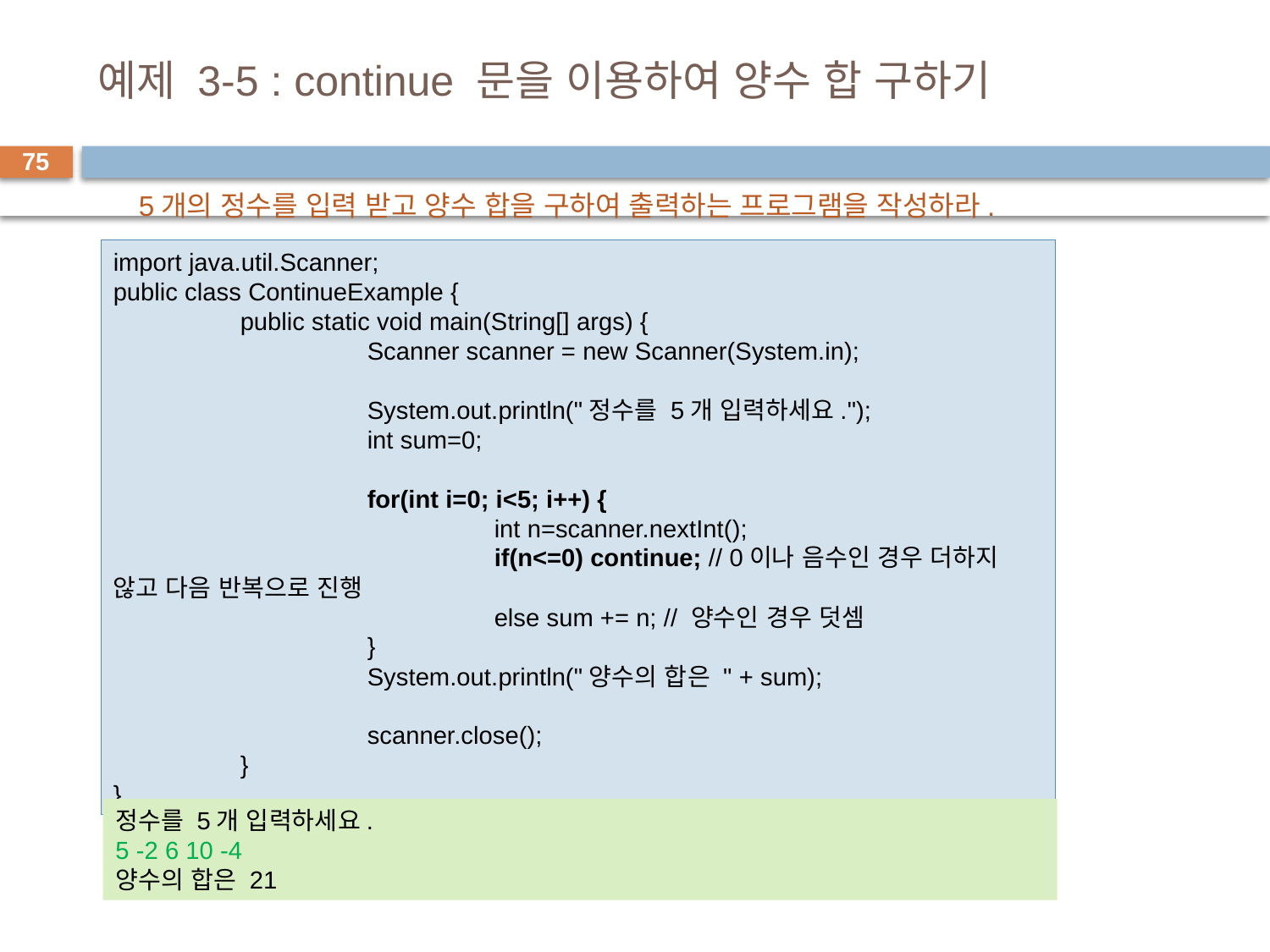

# 예제 3-5 : continue 문을 이용하여 양수 합 구하기
75
5개의 정수를 입력 받고 양수 합을 구하여 출력하는 프로그램을 작성하라.
import java.util.Scanner;
public class ContinueExample {
	public static void main(String[] args) {
		Scanner scanner = new Scanner(System.in);

		System.out.println("정수를 5개 입력하세요.");
		int sum=0;

		for(int i=0; i<5; i++) {
			int n=scanner.nextInt();
			if(n<=0) continue; // 0이나 음수인 경우 더하지 않고 다음 반복으로 진행
			else sum += n; // 양수인 경우 덧셈
		}
		System.out.println("양수의 합은 " + sum);

		scanner.close();
	}
}
정수를 5개 입력하세요.
5 -2 6 10 -4
양수의 합은 21